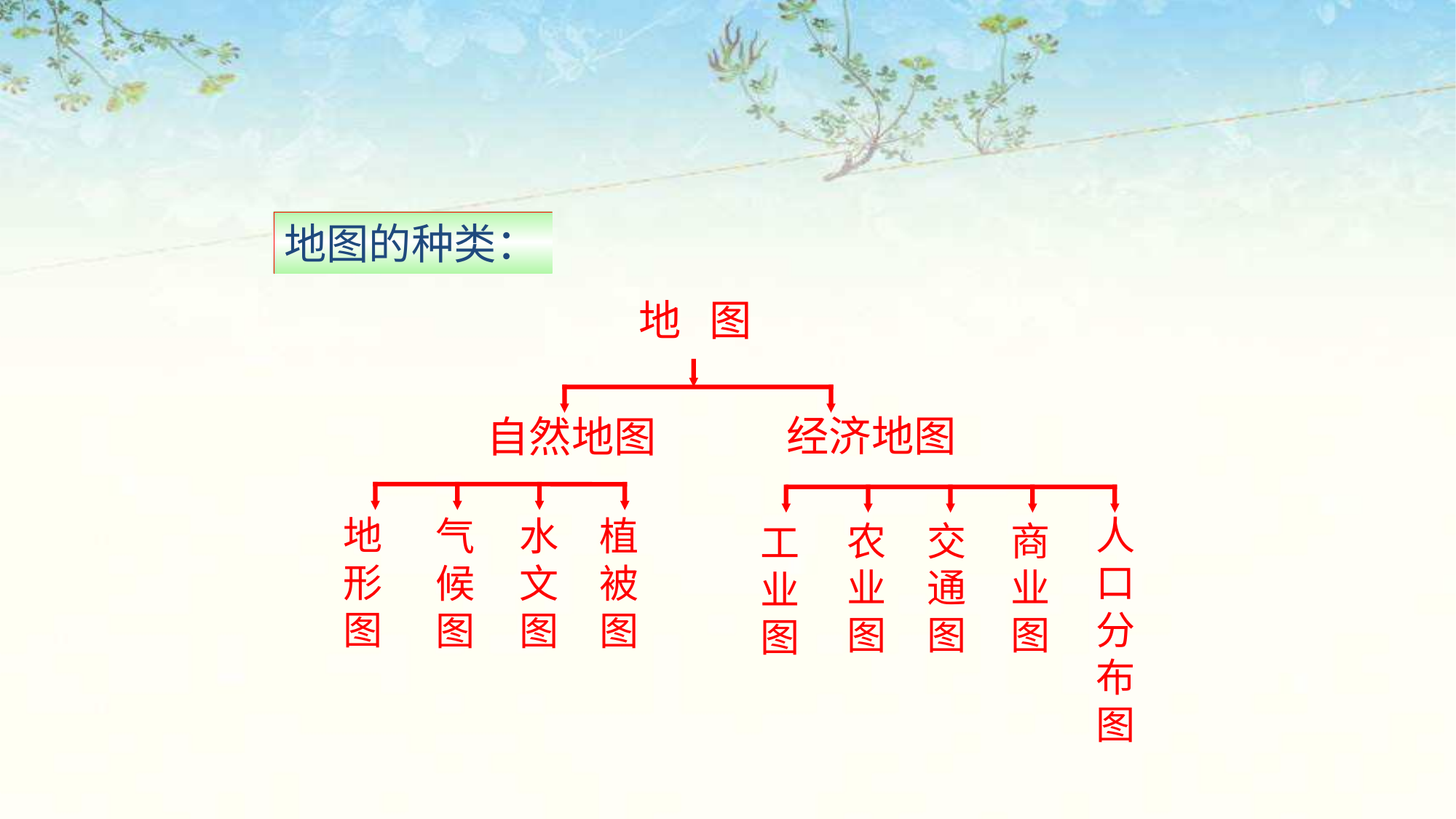

地图的种类：
地   图

经济地图
自然地图

地形图
人口分布图
气候图
水文图
植被图
农业图
交通图
商业图
工业图